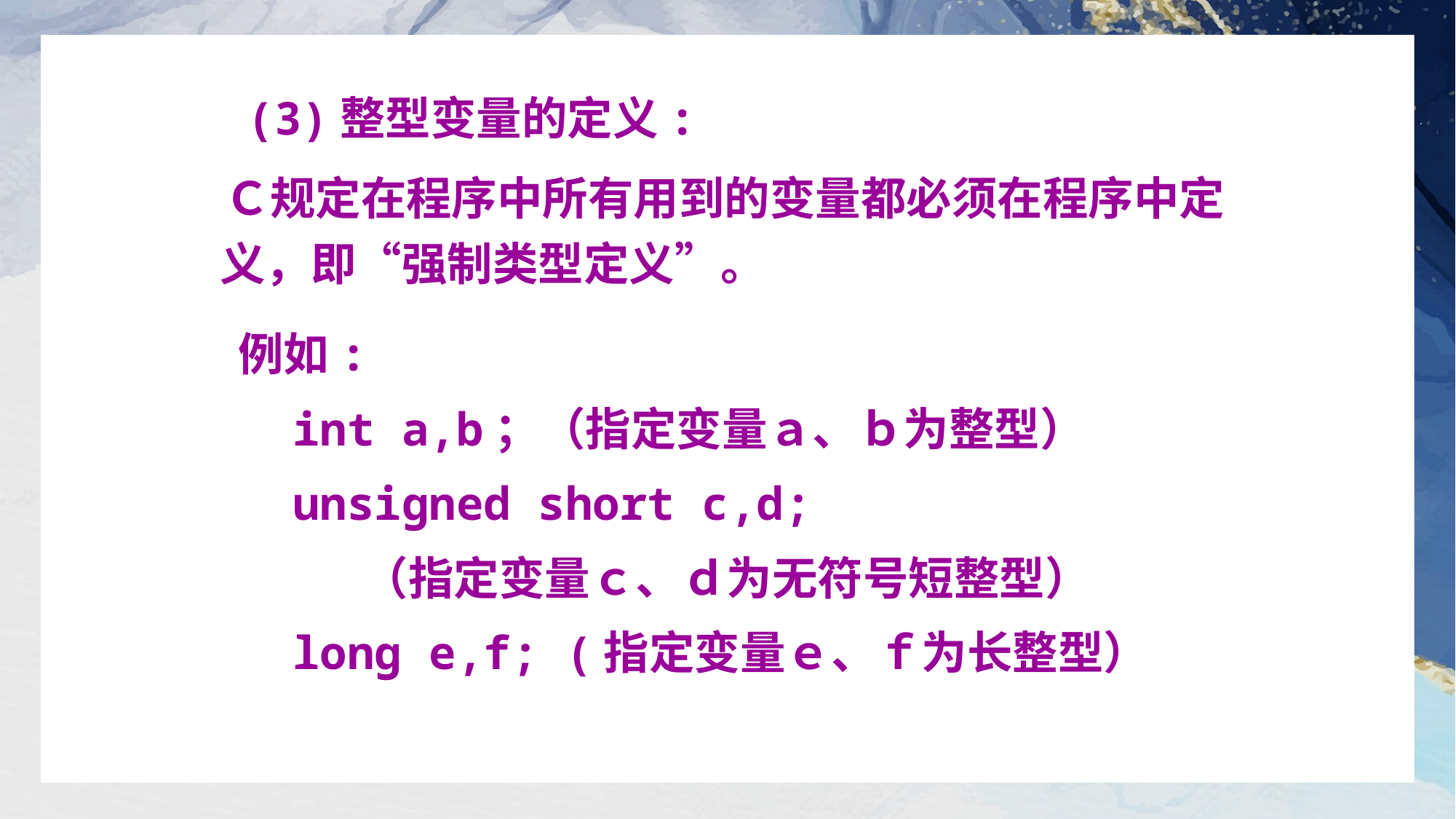

(3)整型变量的定义:
  Ｃ规定在程序中所有用到的变量都必须在程序中定义，即“强制类型定义”。
例如:
  int a,b；（指定变量ａ、ｂ为整型）
  unsigned short c,d;
           （指定变量ｃ、ｄ为无符号短整型）
  long e,f; (指定变量ｅ、ｆ为长整型）